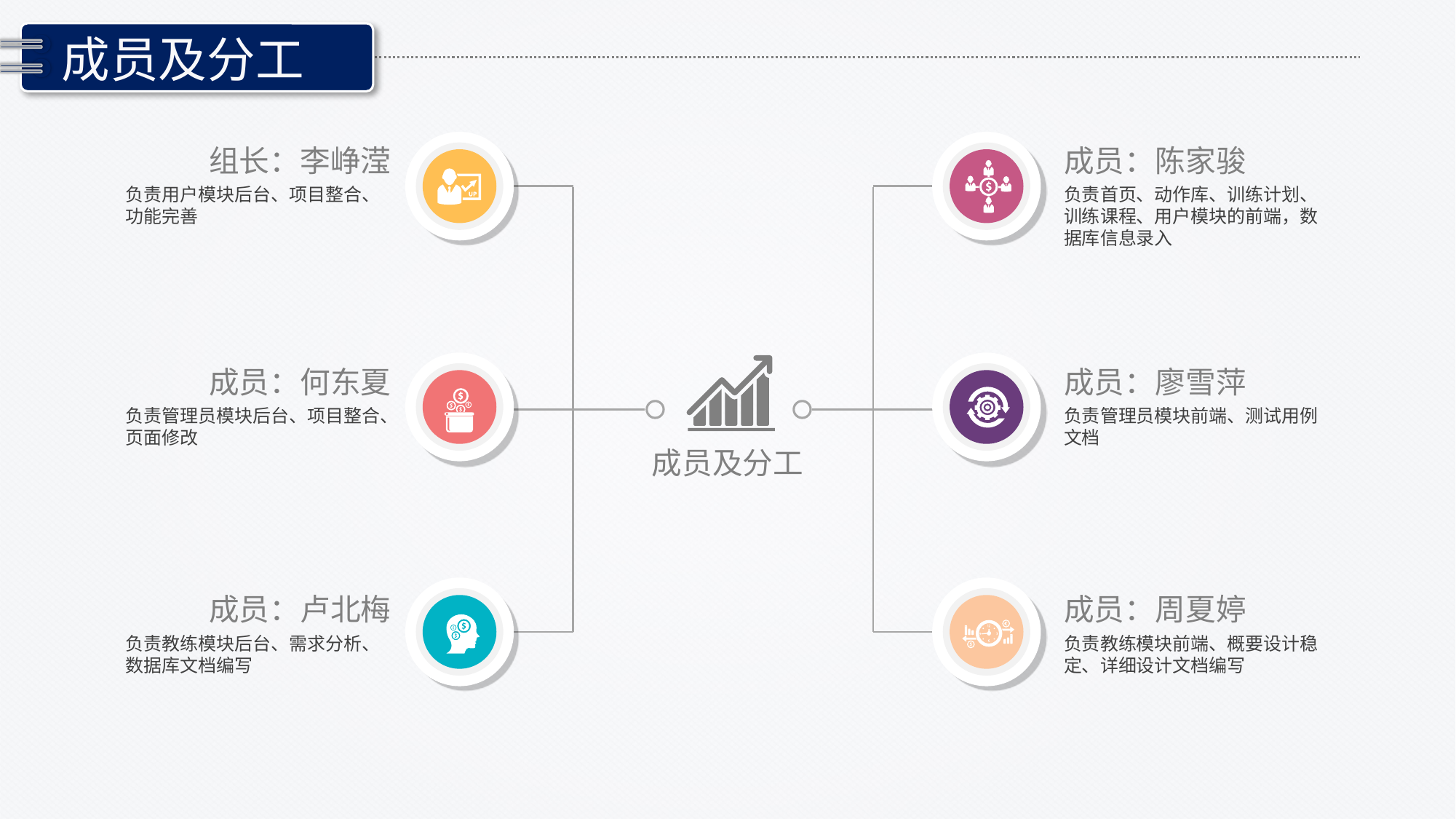

成员及分工
单击编辑标题

组长：李峥滢
负责用户模块后台、项目整合、功能完善
成员：陈家骏
负责首页、动作库、训练计划、训练课程、用户模块的前端，数据库信息录入

成员：何东夏
负责管理员模块后台、项目整合、页面修改
成员：廖雪萍

负责管理员模块前端、测试用例文档

成员及分工

成员：卢北梅
负责教练模块后台、需求分析、数据库文档编写
成员：周夏婷

负责教练模块前端、概要设计稳定、详细设计文档编写